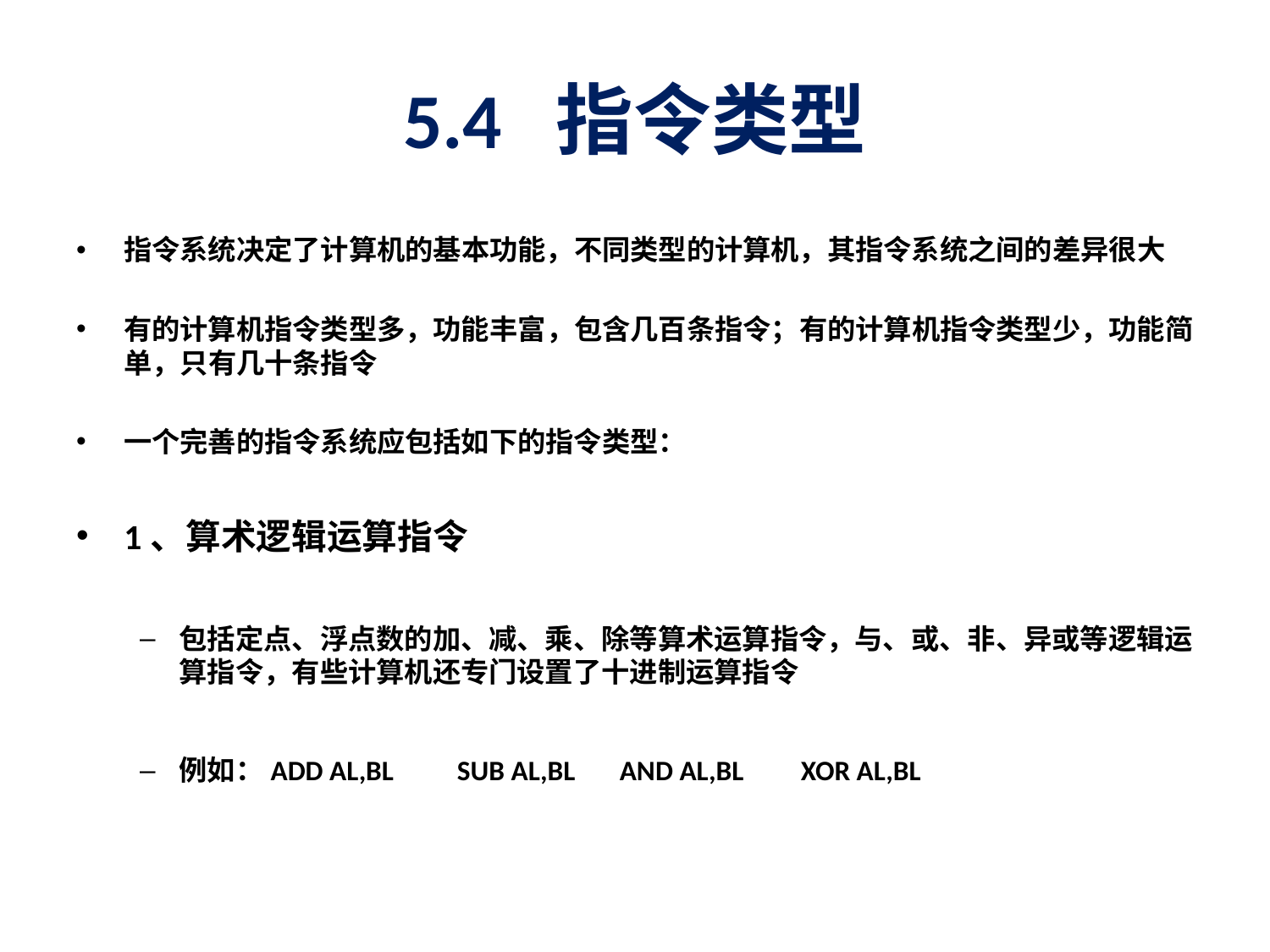

# 5.4  指令类型
指令系统决定了计算机的基本功能，不同类型的计算机，其指令系统之间的差异很大

有的计算机指令类型多，功能丰富，包含几百条指令；有的计算机指令类型少，功能简单，只有几十条指令

一个完善的指令系统应包括如下的指令类型：

1、算术逻辑运算指令

包括定点、浮点数的加、减、乘、除等算术运算指令，与、或、非、异或等逻辑运算指令，有些计算机还专门设置了十进制运算指令

例如：ADD AL,BL          SUB AL,BL       AND AL,BL         XOR AL,BL